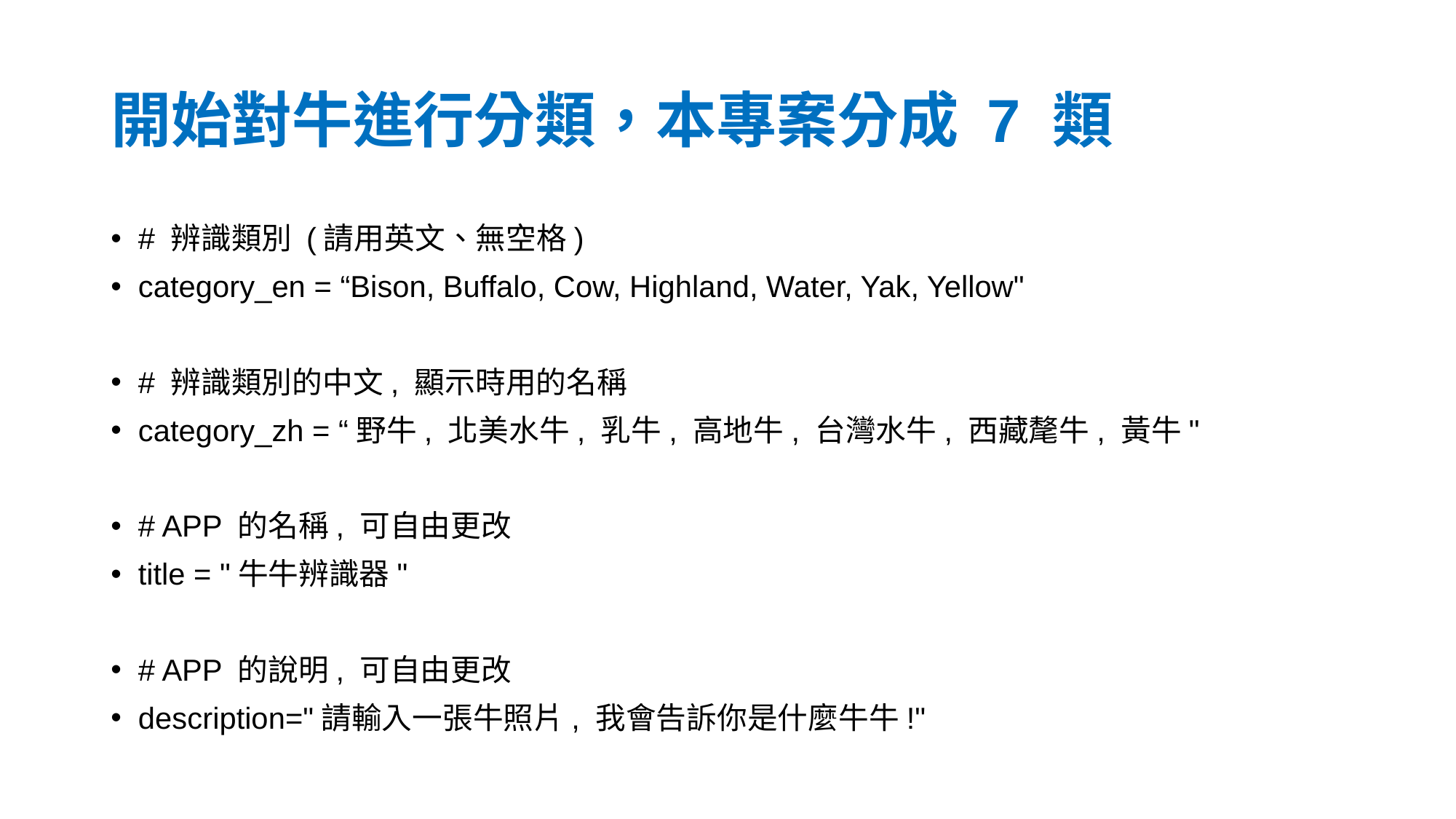

# 開始對牛進行分類，本專案分成 7 類
# 辨識類別 (請用英文、無空格)
category_en = “Bison, Buffalo, Cow, Highland, Water, Yak, Yellow"

# 辨識類別的中文, 顯示時用的名稱
category_zh = “野牛, 北美水牛, 乳牛, 高地牛, 台灣水牛, 西藏氂牛, 黃牛"

# APP 的名稱, 可自由更改
title = "牛牛辨識器"

# APP 的說明, 可自由更改
description="請輸入一張牛照片, 我會告訴你是什麼牛牛!"